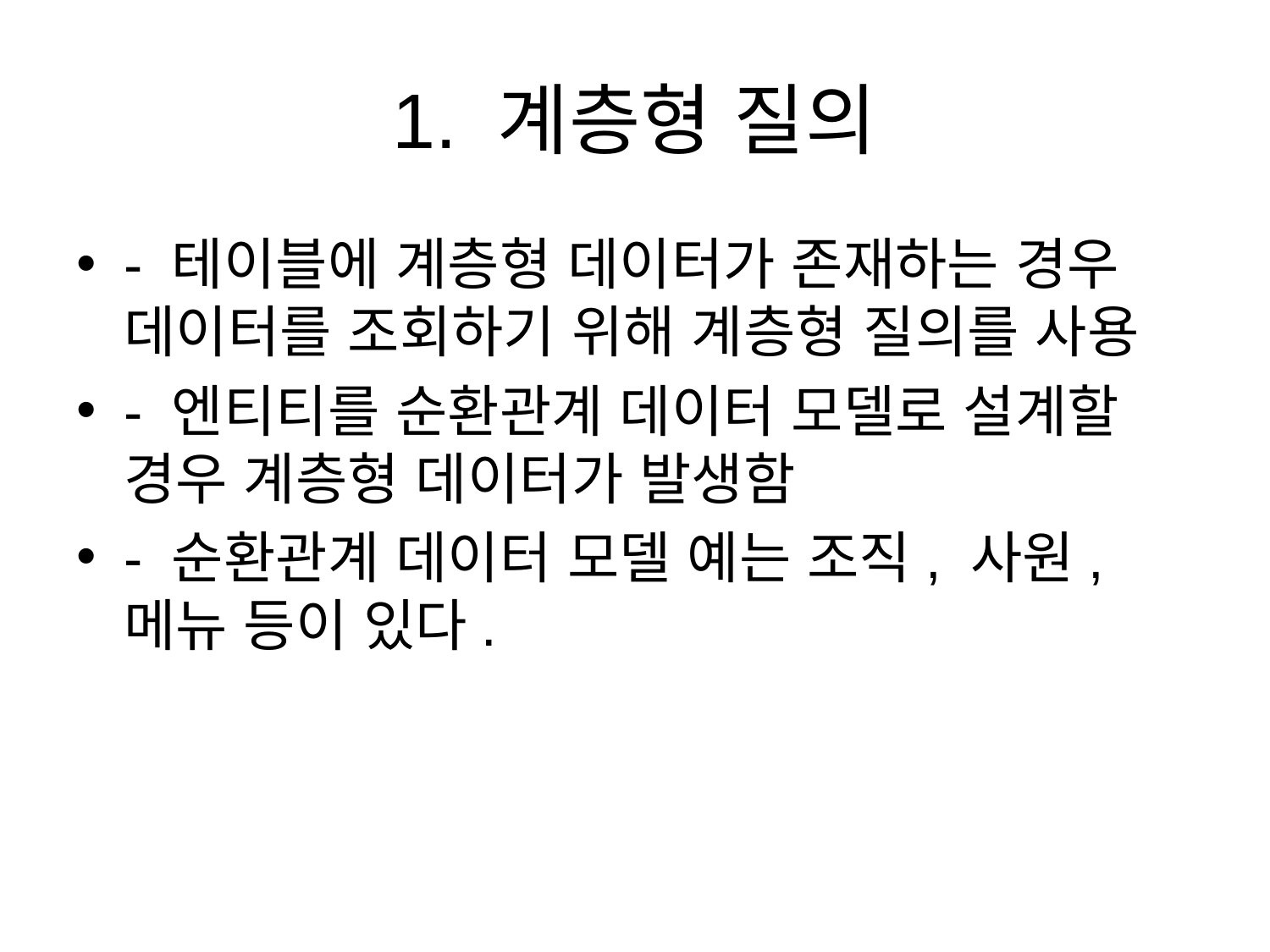

# 1. 계층형 질의
- 테이블에 계층형 데이터가 존재하는 경우 데이터를 조회하기 위해 계층형 질의를 사용
- 엔티티를 순환관계 데이터 모델로 설계할 경우 계층형 데이터가 발생함
- 순환관계 데이터 모델 예는 조직, 사원, 메뉴 등이 있다.